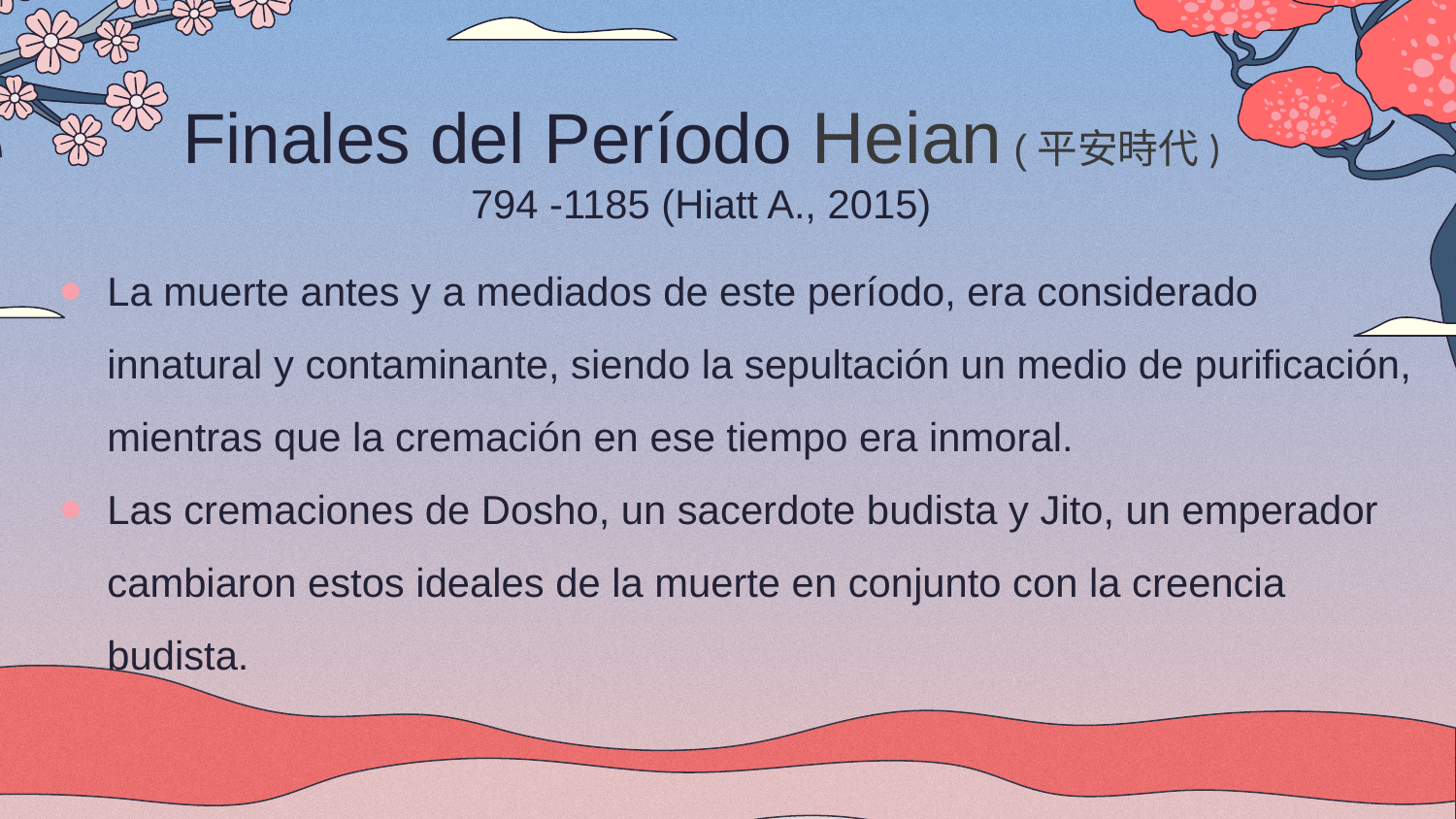

# Finales del Período Heian (平安時代) 794 -1185 (Hiatt A., 2015)
La muerte antes y a mediados de este período, era considerado innatural y contaminante, siendo la sepultación un medio de purificación, mientras que la cremación en ese tiempo era inmoral.
Las cremaciones de Dosho, un sacerdote budista y Jito, un emperador cambiaron estos ideales de la muerte en conjunto con la creencia budista.